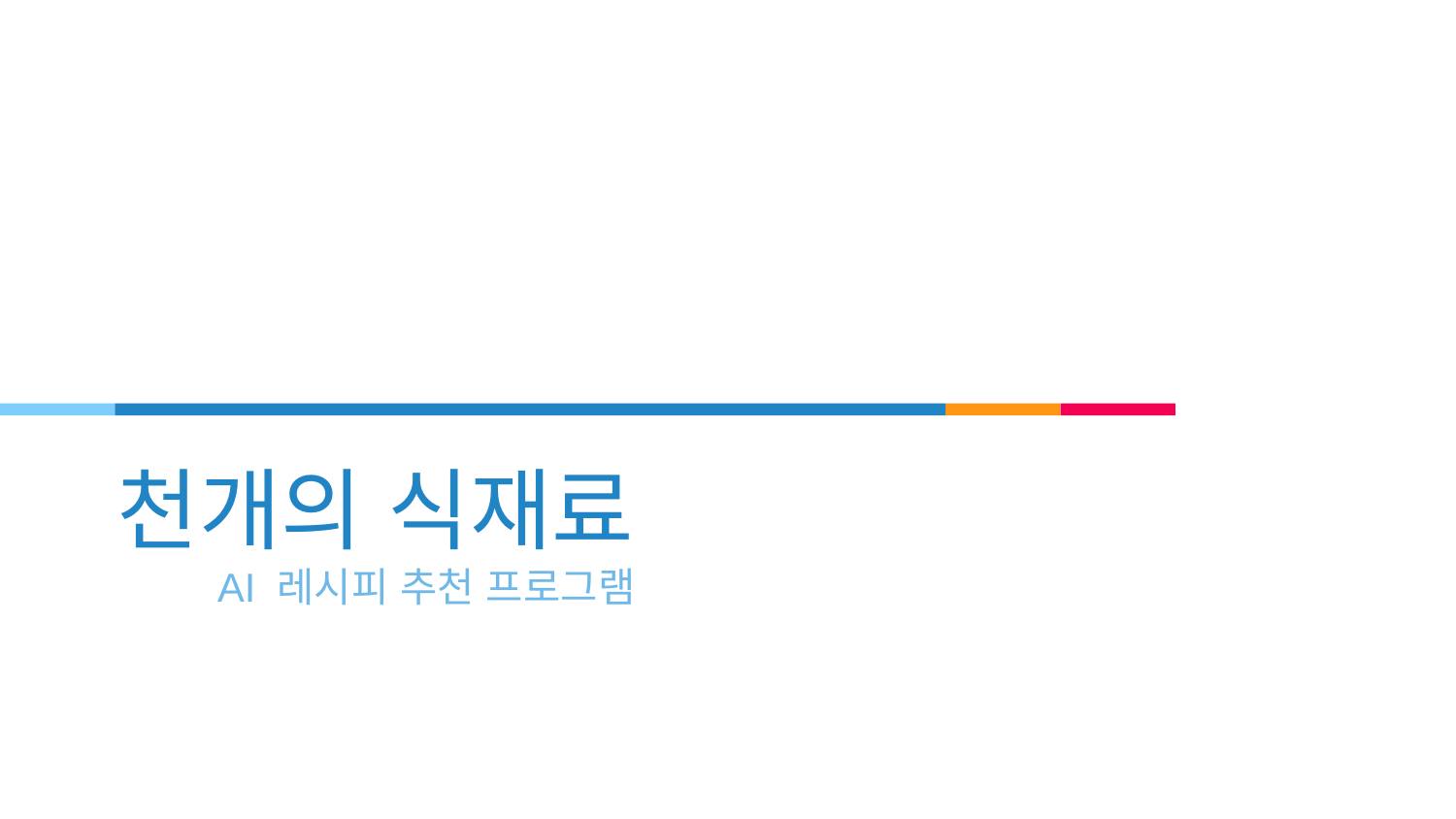

# 천개의 식재료
AI 레시피 추천 프로그램